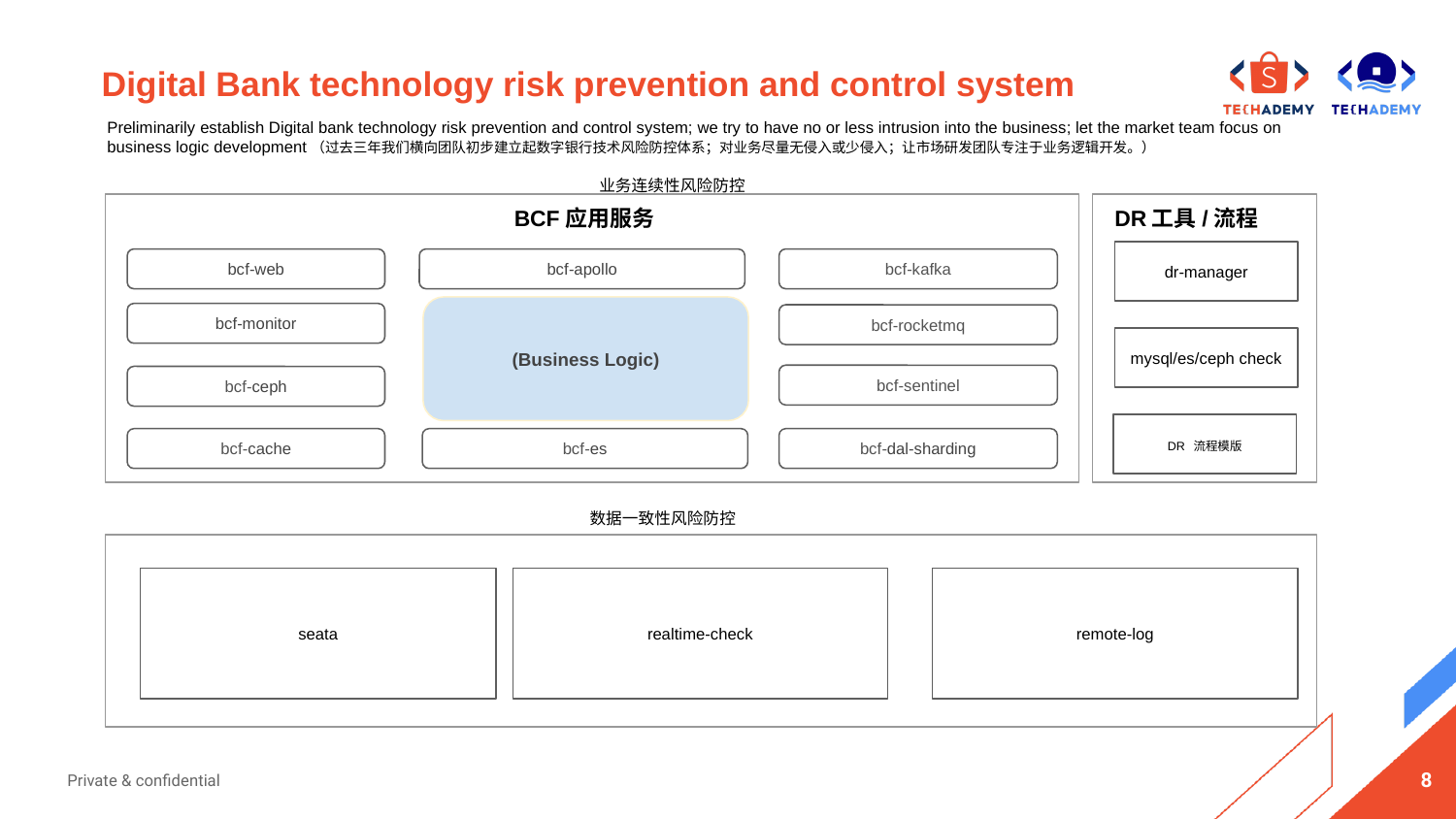

# Digital Bank technology risk prevention and control system
Preliminarily establish Digital bank technology risk prevention and control system; we try to have no or less intrusion into the business; let the market team focus on business logic development（过去三年我们横向团队初步建立起数字银行技术风险防控体系；对业务尽量无侵入或少侵入；让市场研发团队专注于业务逻辑开发。）
业务连续性风险防控
BCF应用服务
DR工具/流程

dr-manager
bcf-web
bcf-apollo
bcf-kafka
(Business Logic)
bcf-monitor
bcf-rocketmq
mysql/es/ceph check
bcf-sentinel
bcf-ceph
DR 流程模版
bcf-cache
bcf-es
bcf-dal-sharding
数据一致性风险防控

seata
realtime-check
remote-log
8